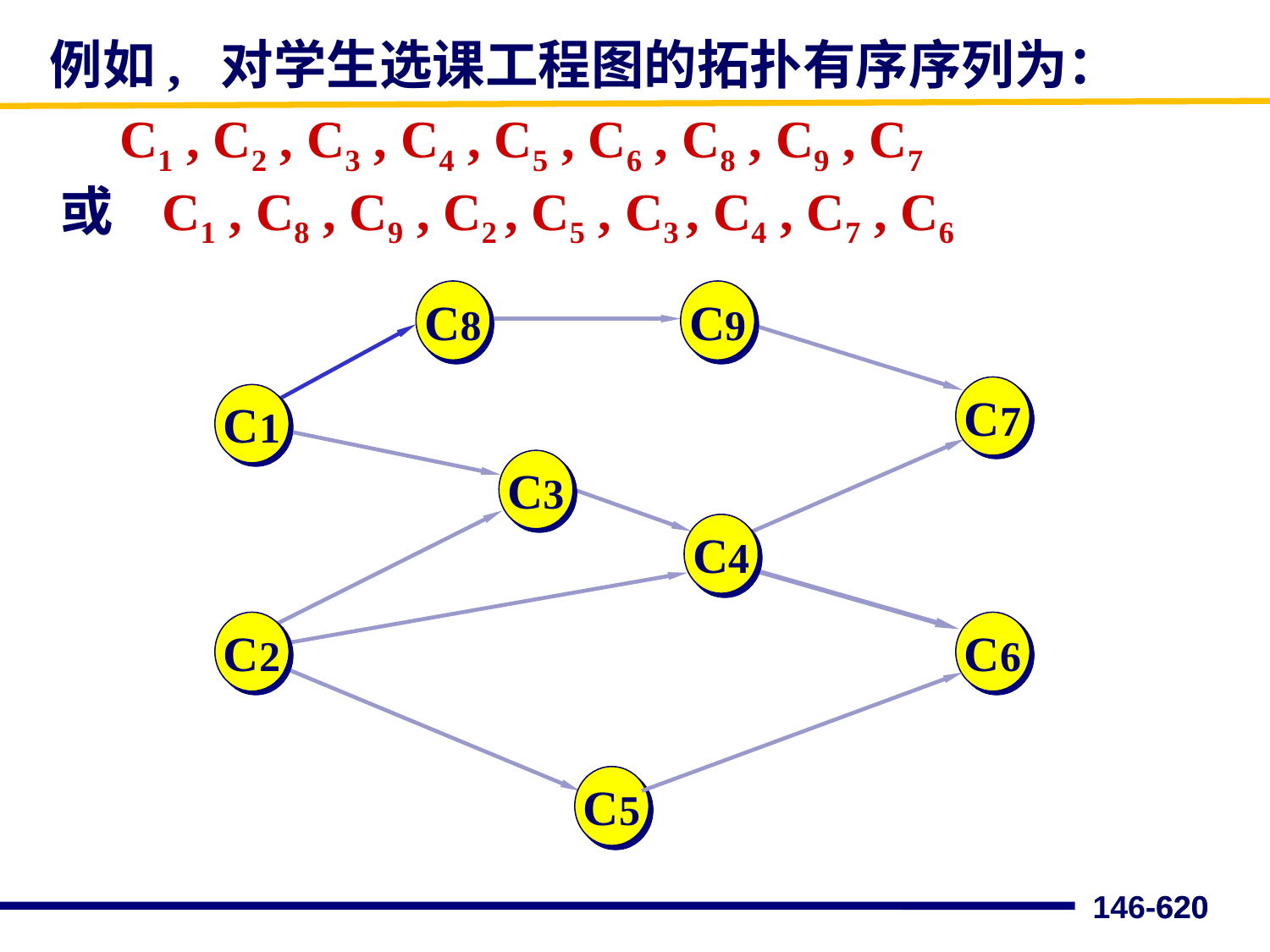

例如,  对学生选课工程图的拓扑有序序列为：
        C1 , C2 , C3 , C4 , C5 , C6 , C8 , C9 , C7
或   C1 , C8 , C9 , C2 , C5 , C3 , C4 , C7 , C6
C8
C9

C7
C1

C3

C4

C2
C6

C5
620
146-620